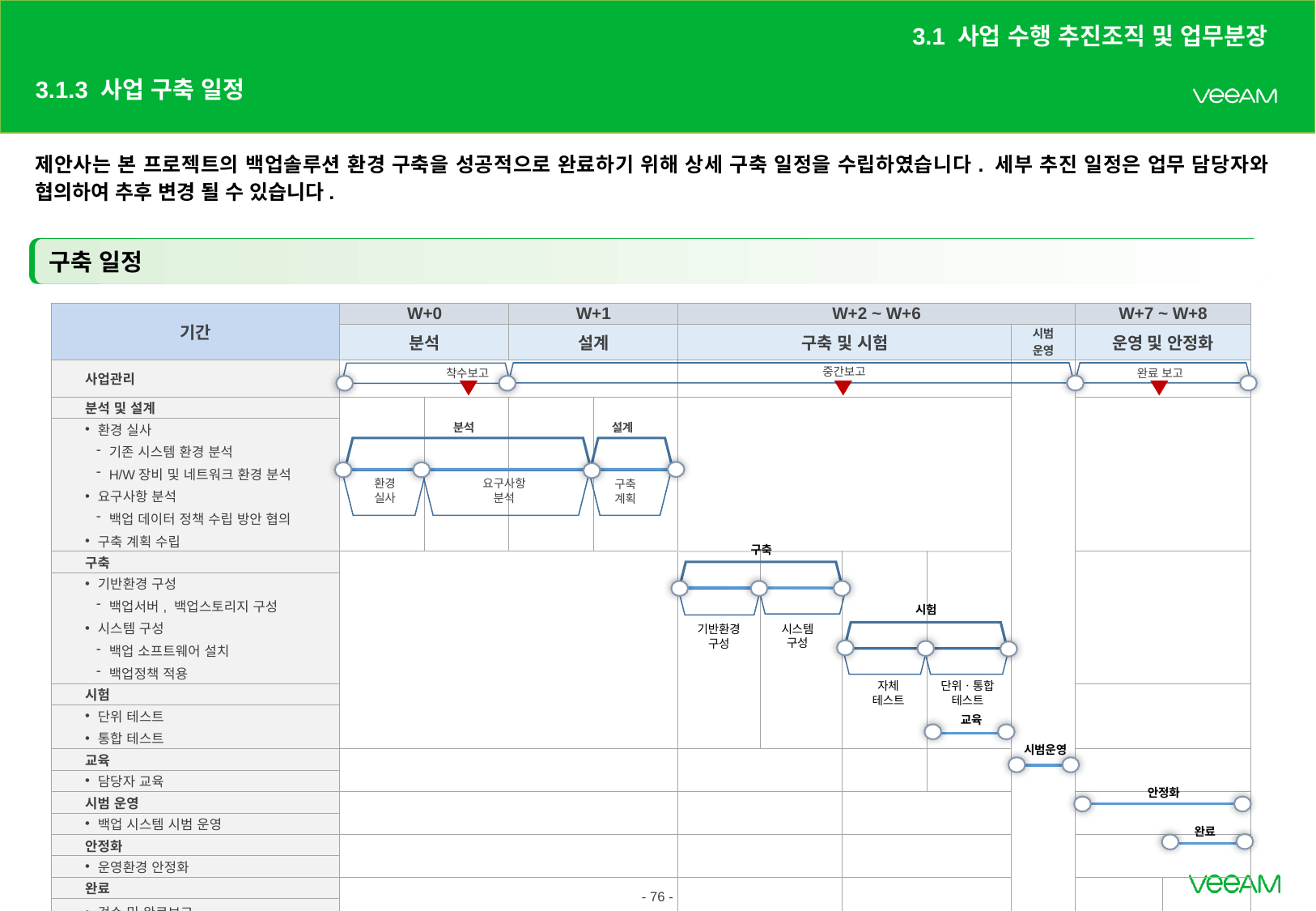

3.1 사업 수행 추진조직 및 업무분장
# 3.1.3 사업 구축 일정
제안사는 본 프로젝트의 백업솔루션 환경 구축을 성공적으로 완료하기 위해 상세 구축 일정을 수립하였습니다. 세부 추진 일정은 업무 담당자와 협의하여 추후 변경 될 수 있습니다.
구축 일정
| 기간 | W+0 |  | W+1 |  | W+2 ~ W+6 |  |  |  |  | W+7 ~ W+8 |  |
| --- | --- | --- | --- | --- | --- | --- | --- | --- | --- | --- | --- |
|  | 분석 |  | 설계 |  | 구축 및 시험 |  |  |  | 시범 운영 | 운영 및 안정화 |  |
| 사업관리 |  |  |  |  |  |  |  |  |  |  |  |
| 분석 및 설계 |  |  |  |  |  |  |  |  |  |  |  |
| 환경 실사 기존 시스템 환경 분석 H/W장비 및 네트워크 환경 분석 요구사항 분석 백업 데이터 정책 수립 방안 협의 구축 계획 수립 |  |  |  |  |  |  |  |  |  |  |  |
| 구축 |  |  |  |  |  |  |  |  |  |  |  |
| 기반환경 구성 백업서버, 백업스토리지 구성 시스템 구성 백업 소프트웨어 설치 백업정책 적용 |  |  |  |  |  |  |  |  |  |  |  |
| 시험 |  |  |  |  |  |  |  |  |  |  |  |
| 단위 테스트 통합 테스트 |  |  |  |  |  |  |  |  |  |  |  |
| 교육 |  |  |  |  |  |  |  |  |  |  |  |
| 담당자 교육 |  |  |  |  |  |  |  |  |  |  |  |
| 시범 운영 |  |  |  |  |  |  |  |  |  |  |  |
| 백업 시스템 시범 운영 |  |  |  |  |  |  |  |  |  |  |  |
| 안정화 |  |  |  |  |  |  |  |  |  |  |  |
| 운영환경 안정화 |  |  |  |  |  |  |  |  |  |  |  |
| 완료 |  |  |  |  |  |  |  |  |  |  |  |
| 검수 및 완료보고 |  |  |  |  |  |  |  |  |  |  |  |

중간보고

완료 보고

착수보고

분석
설계

요구사항
분석
환경
실사

구축
계획
구축

시험
시스템
구성
기반환경
구성

자체
테스트
단위ㆍ통합
테스트
교육

시범운영

안정화

완료